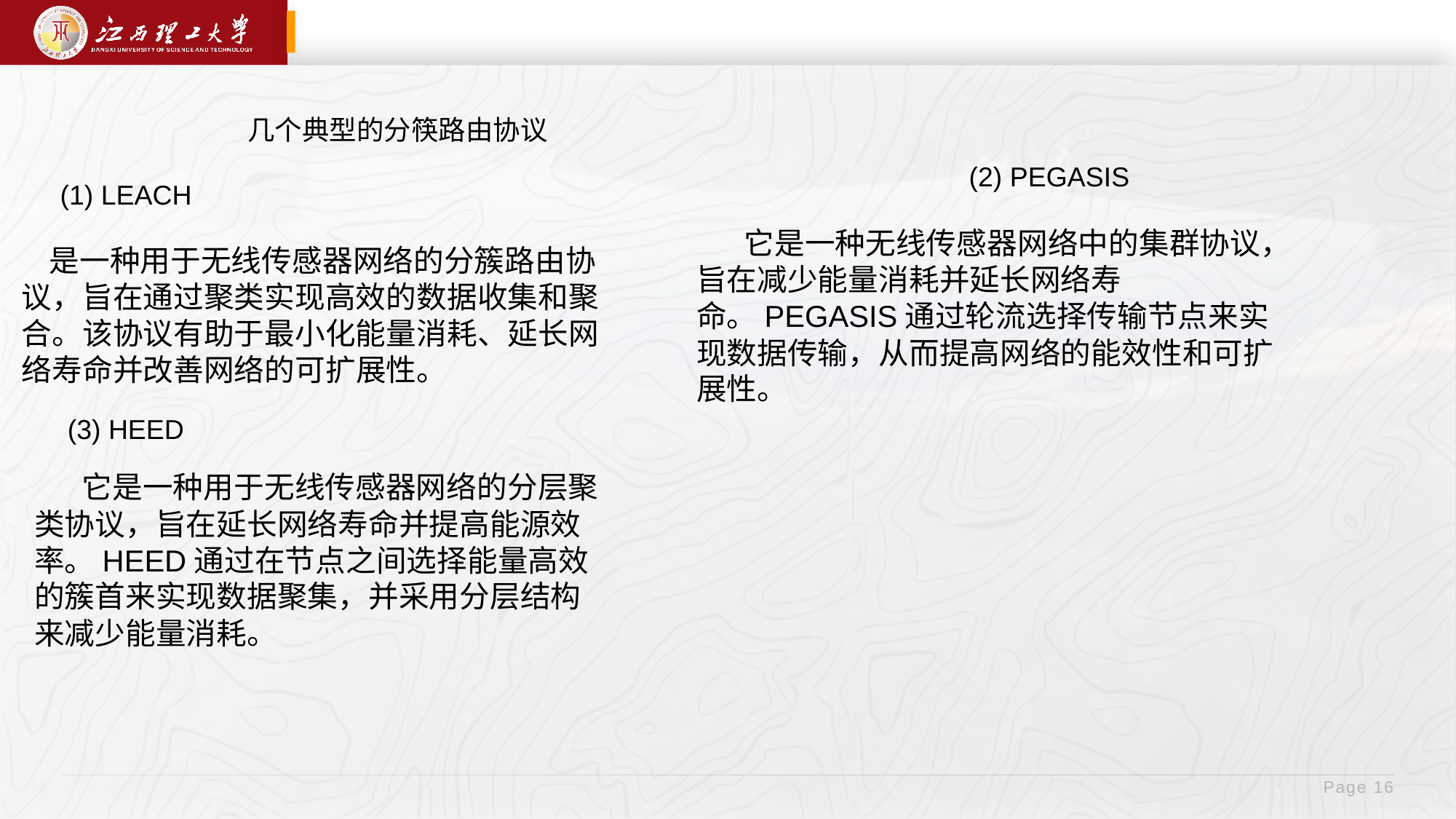

几个典型的分筷路由协议
(2) PEGASIS
(1) LEACH
      它是一种无线传感器网络中的集群协议，旨在减少能量消耗并延长网络寿命。PEGASIS通过轮流选择传输节点来实现数据传输，从而提高网络的能效性和可扩展性。
   是一种用于无线传感器网络的分簇路由协议，旨在通过聚类实现高效的数据收集和聚合。该协议有助于最小化能量消耗、延长网络寿命并改善网络的可扩展性。
(3) HEED
      它是一种用于无线传感器网络的分层聚类协议，旨在延长网络寿命并提高能源效率。HEED通过在节点之间选择能量高效的簇首来实现数据聚集，并采用分层结构来减少能量消耗。
  Page 16